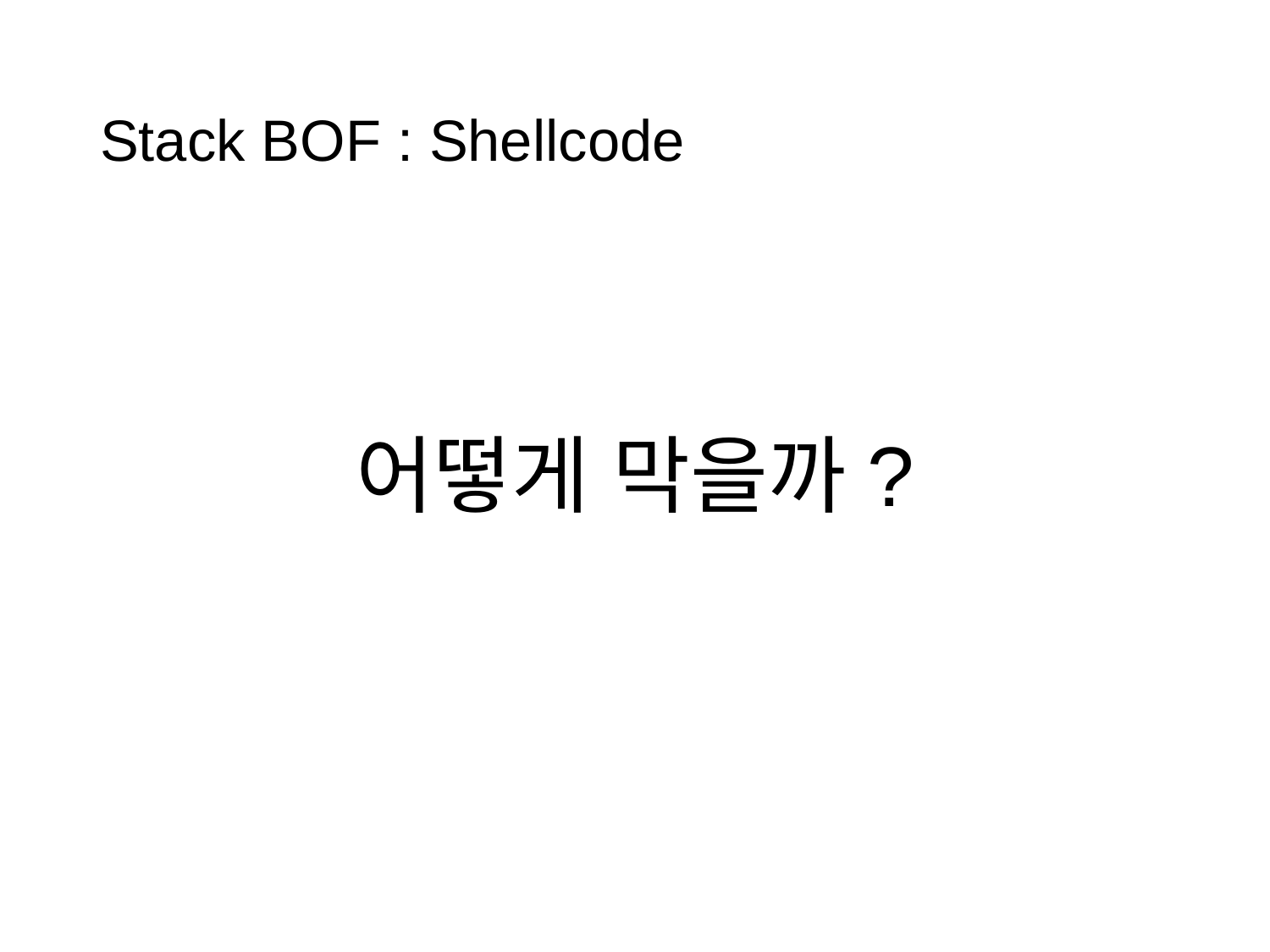

# Stack BOF : Shellcode
어떻게 막을까?